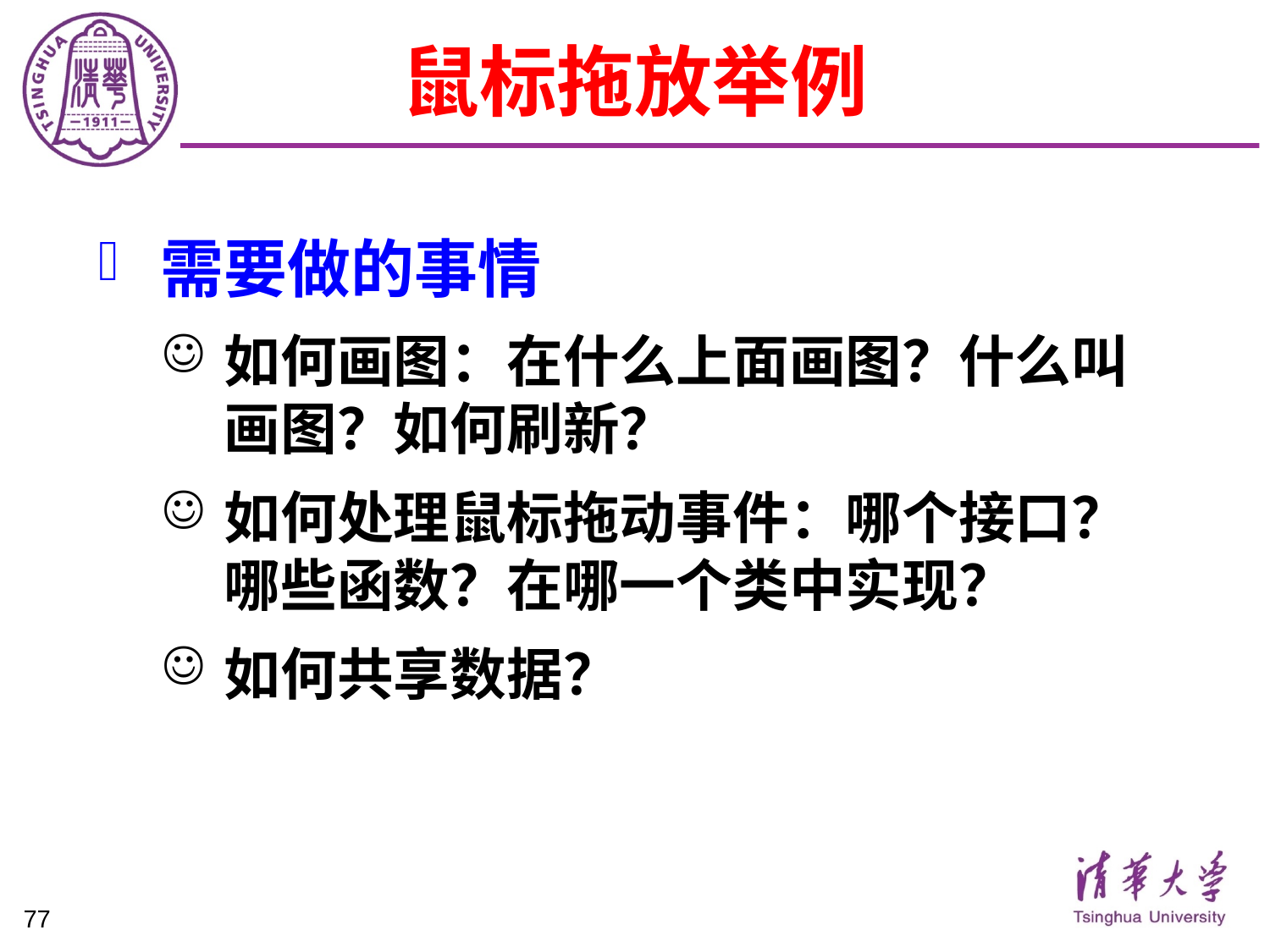

# 鼠标拖放举例
需要做的事情
如何画图：在什么上面画图？什么叫画图？如何刷新？
如何处理鼠标拖动事件：哪个接口？哪些函数？在哪一个类中实现？
如何共享数据？
77